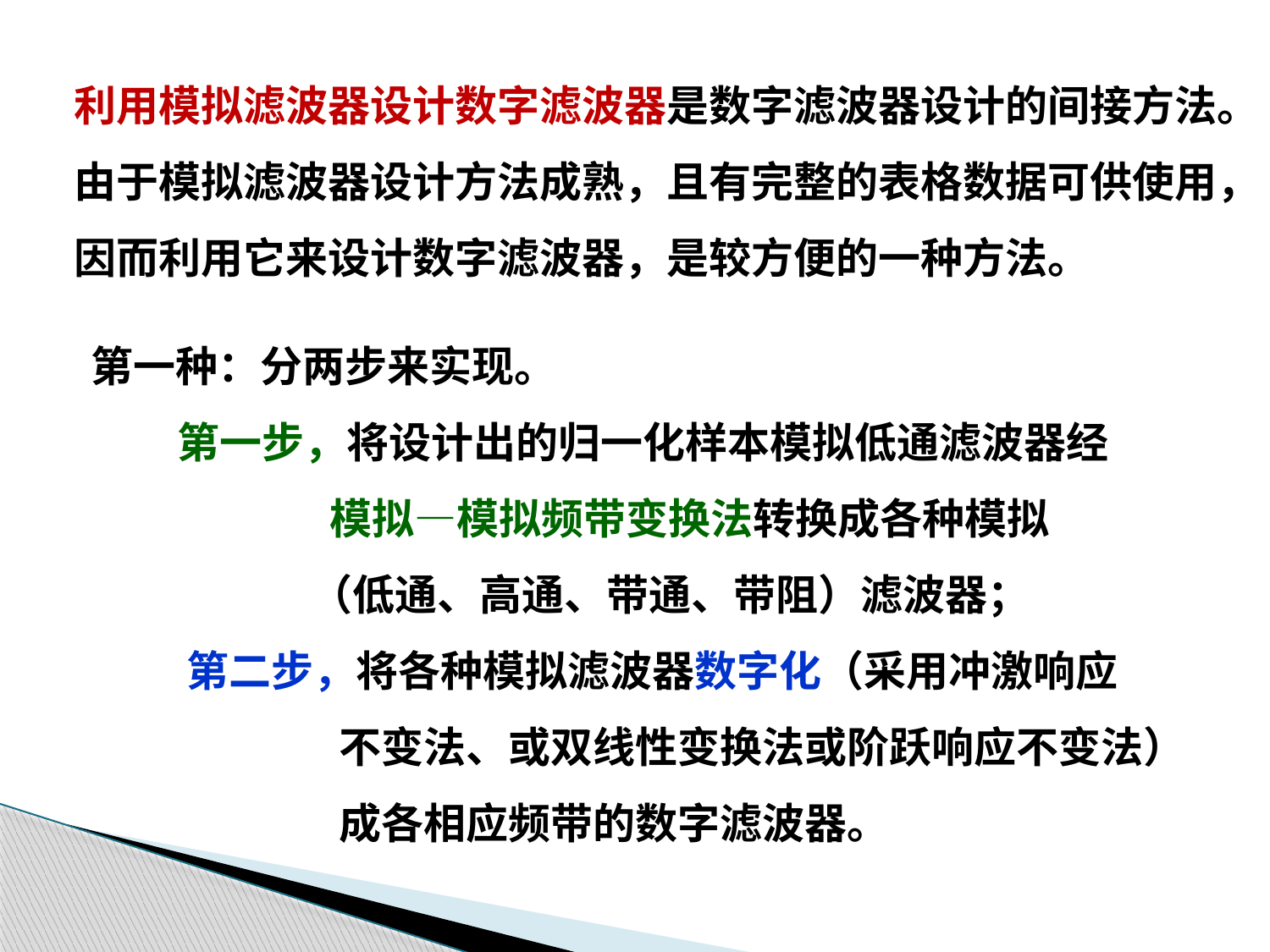

利用模拟滤波器设计数字滤波器是数字滤波器设计的间接方法。
由于模拟滤波器设计方法成熟，且有完整的表格数据可供使用，
因而利用它来设计数字滤波器，是较方便的一种方法。
第一种：分两步来实现。
        第一步，将设计出的归一化样本模拟低通滤波器经
                        模拟—模拟频带变换法转换成各种模拟
                      （低通、高通、带通、带阻）滤波器；
         第二步，将各种模拟滤波器数字化（采用冲激响应
                         不变法、或双线性变换法或阶跃响应不变法）
                         成各相应频带的数字滤波器。